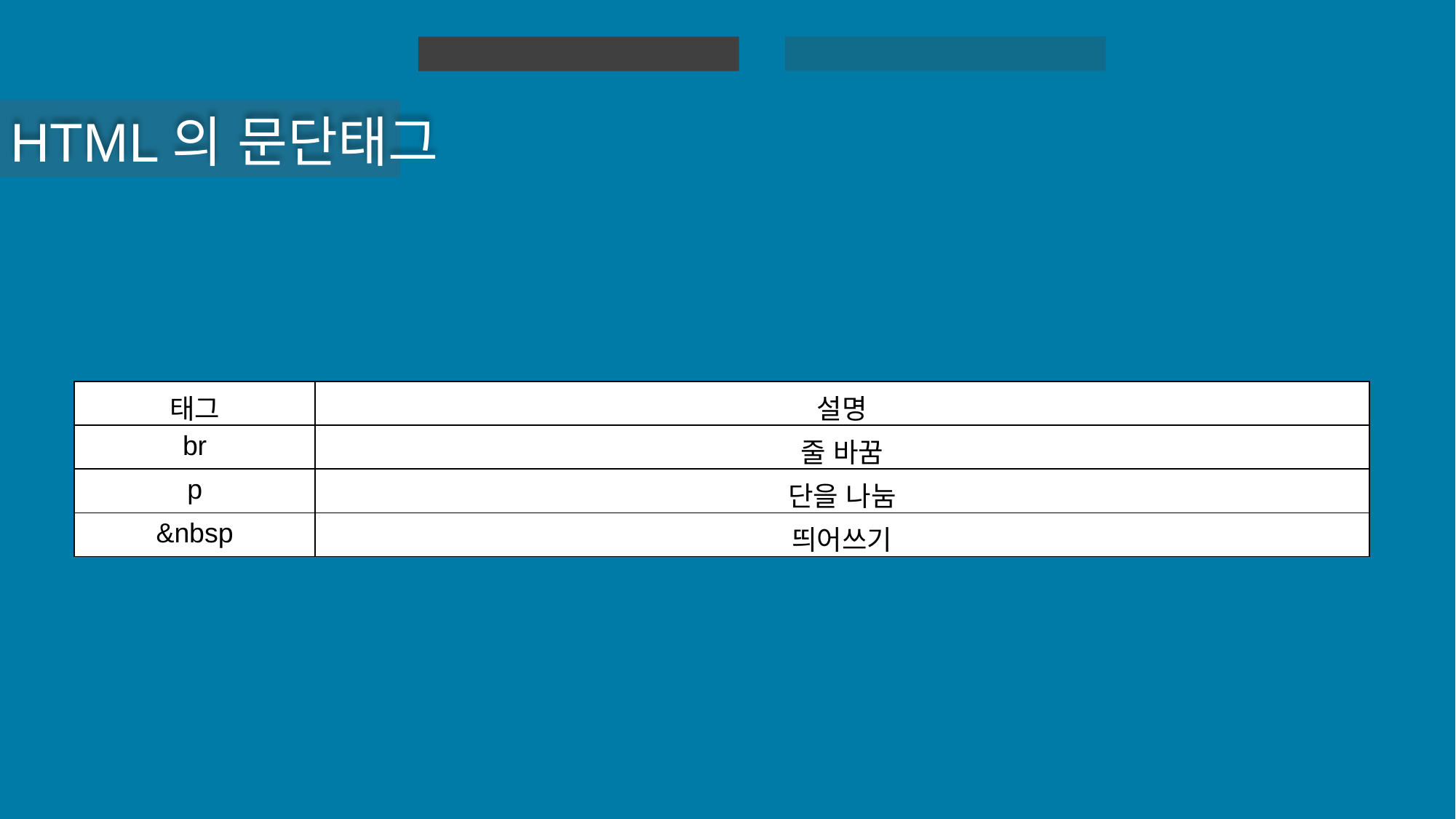

HTML 실습
HTML

HTML의 문단태그
| 태그 | 설명 |
| --- | --- |
| br | 줄 바꿈 |
| p | 단을 나눔 |
| &nbsp | 띄어쓰기 |